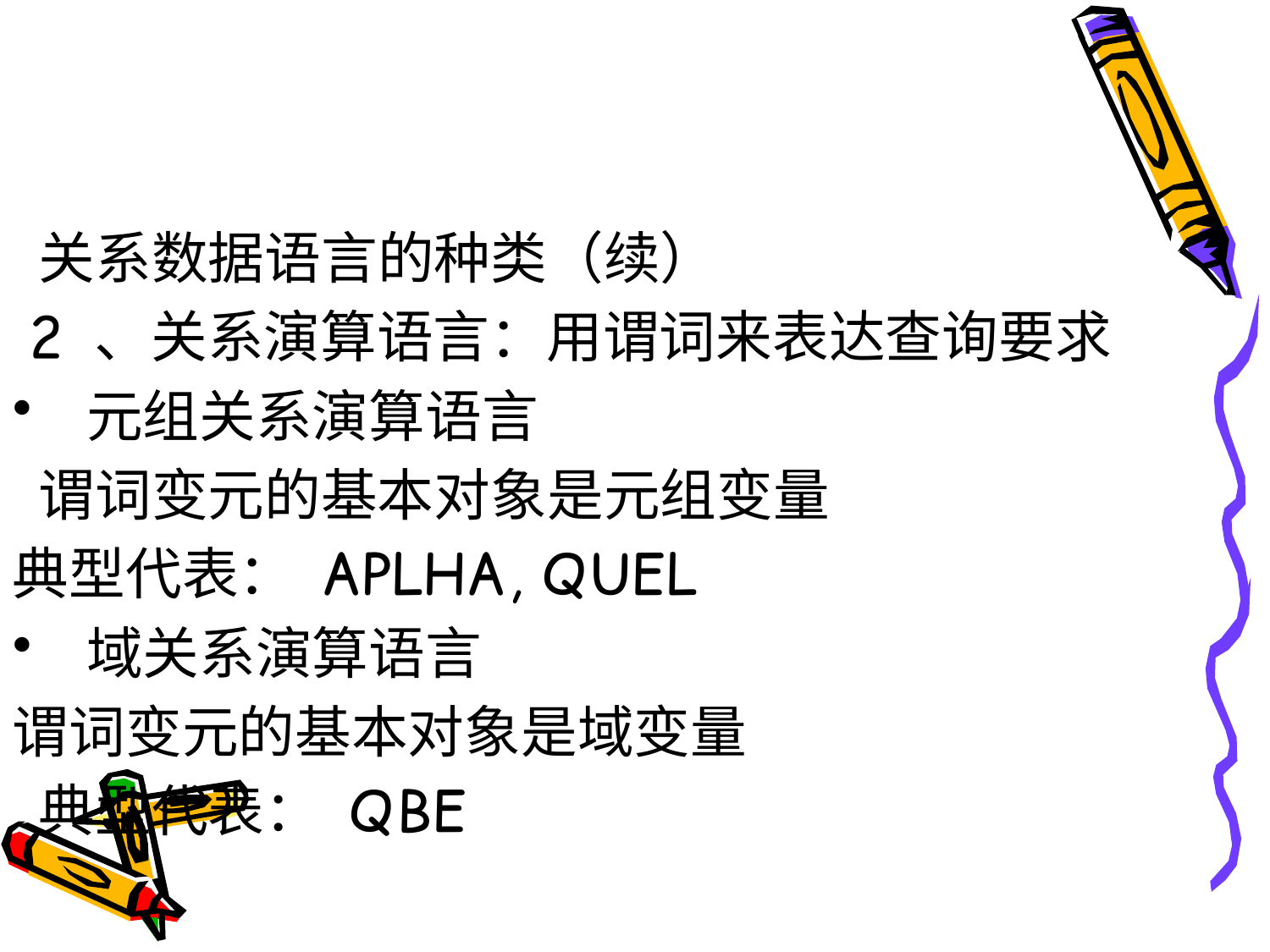

#
 关系数据语言的种类（续）
 2 、关系演算语言：用谓词来表达查询要求
 元组关系演算语言
 谓词变元的基本对象是元组变量
典型代表： APLHA, QUEL
 域关系演算语言
谓词变元的基本对象是域变量
 典型代表： QBE